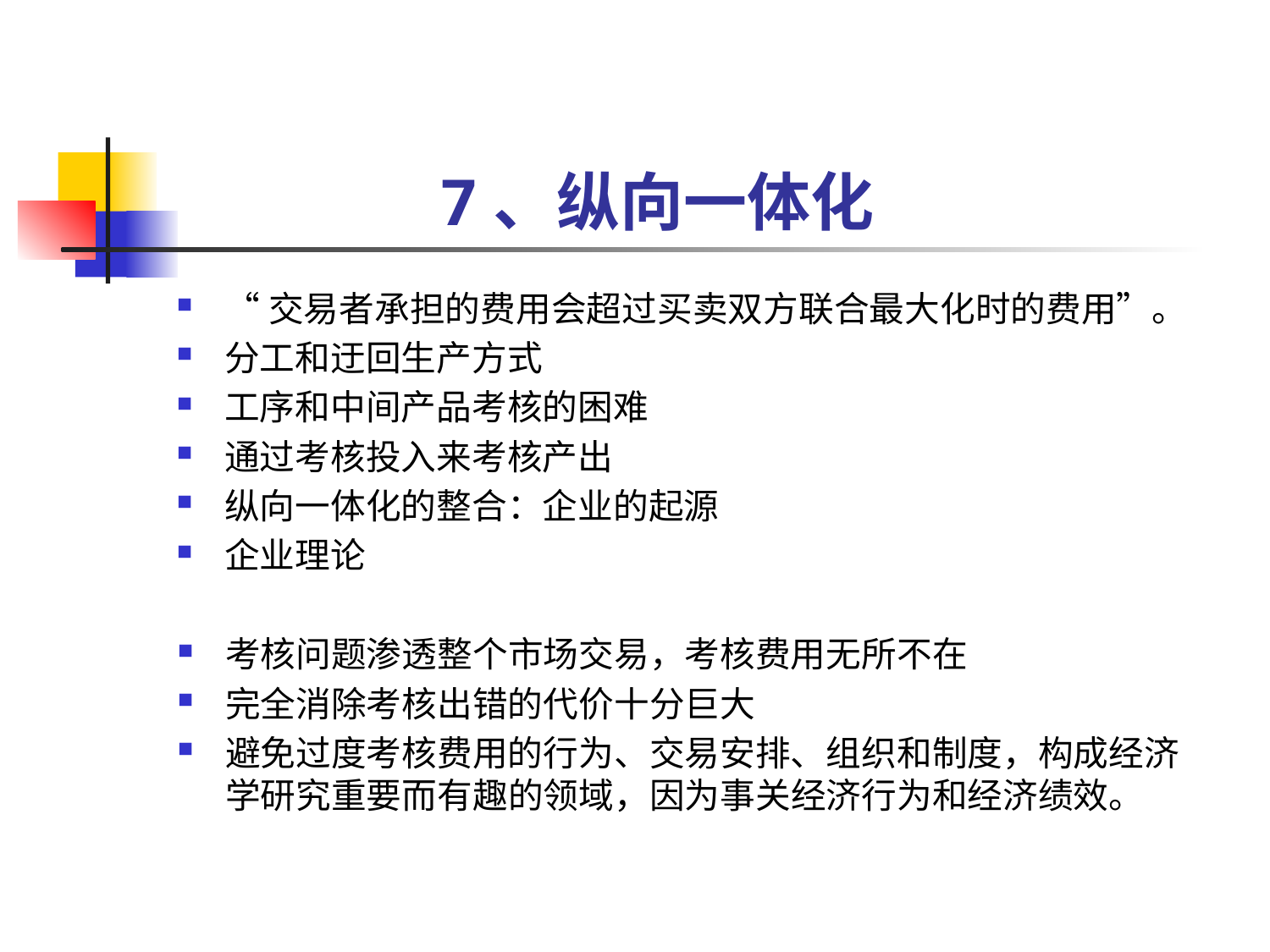

# 7、纵向一体化
“交易者承担的费用会超过买卖双方联合最大化时的费用”。
分工和迂回生产方式
工序和中间产品考核的困难
通过考核投入来考核产出
纵向一体化的整合：企业的起源
企业理论

考核问题渗透整个市场交易，考核费用无所不在
完全消除考核出错的代价十分巨大
避免过度考核费用的行为、交易安排、组织和制度，构成经济学研究重要而有趣的领域，因为事关经济行为和经济绩效。